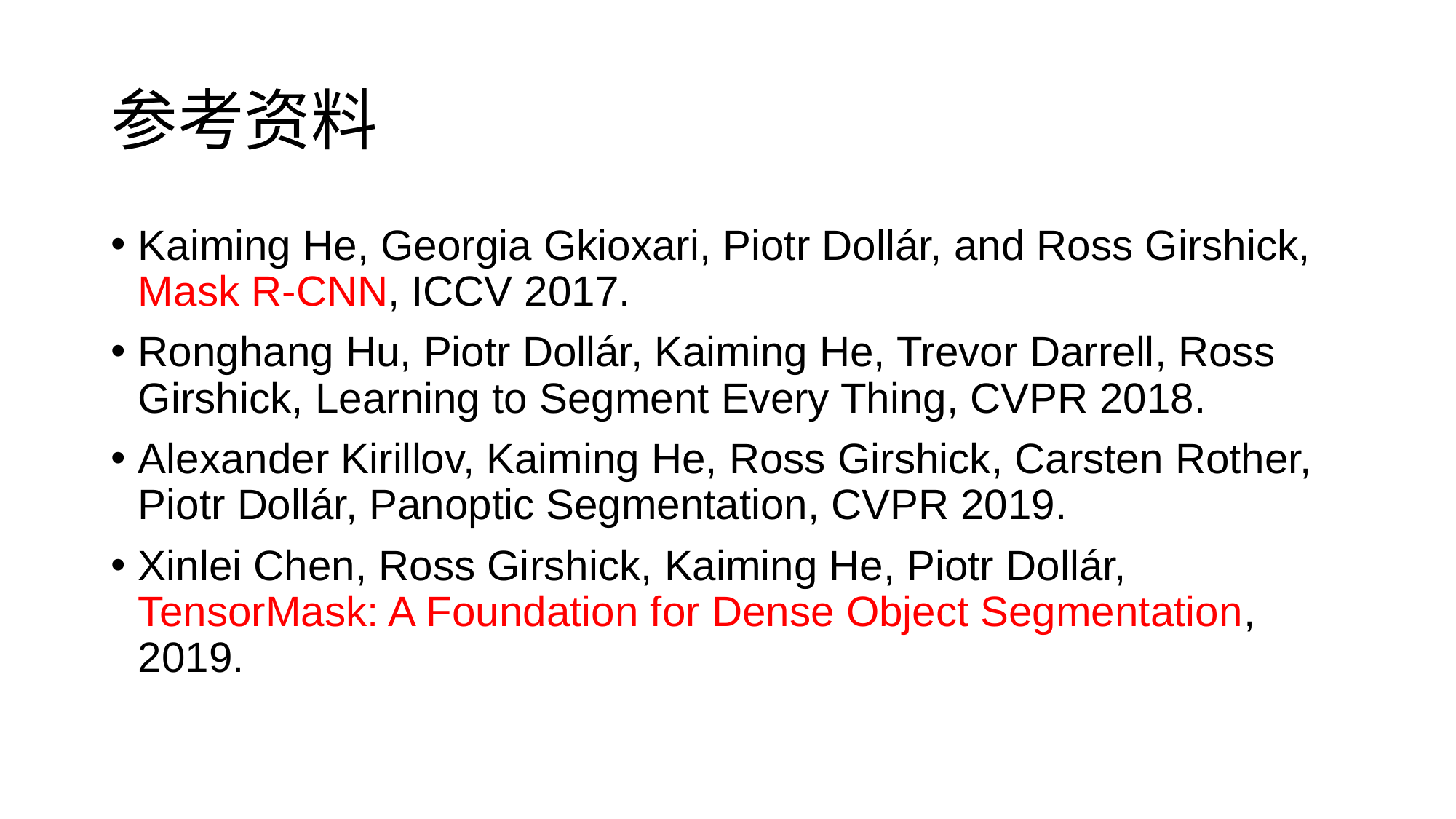

# 参考资料
Kaiming He, Georgia Gkioxari, Piotr Dollár, and Ross Girshick, Mask R-CNN, ICCV 2017.
Ronghang Hu, Piotr Dollár, Kaiming He, Trevor Darrell, Ross Girshick, Learning to Segment Every Thing, CVPR 2018.
Alexander Kirillov, Kaiming He, Ross Girshick, Carsten Rother, Piotr Dollár, Panoptic Segmentation, CVPR 2019.
Xinlei Chen, Ross Girshick, Kaiming He, Piotr Dollár, TensorMask: A Foundation for Dense Object Segmentation, 2019.